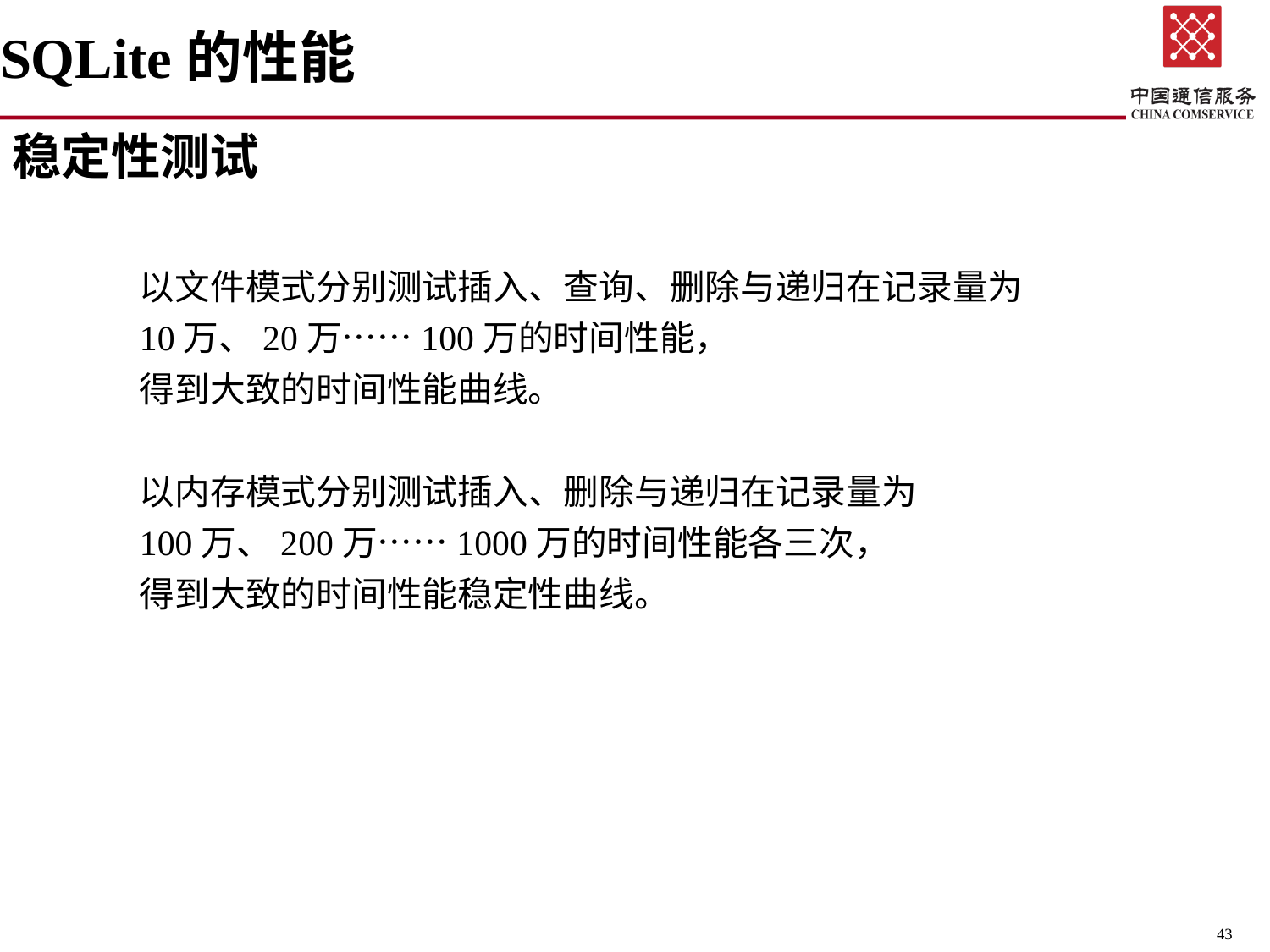

# SQLite的性能
稳定性测试

	以文件模式分别测试插入、查询、删除与递归在记录量为
	10万、20万……100万的时间性能，
	得到大致的时间性能曲线。

	以内存模式分别测试插入、删除与递归在记录量为
	100万、200万……1000万的时间性能各三次，
	得到大致的时间性能稳定性曲线。